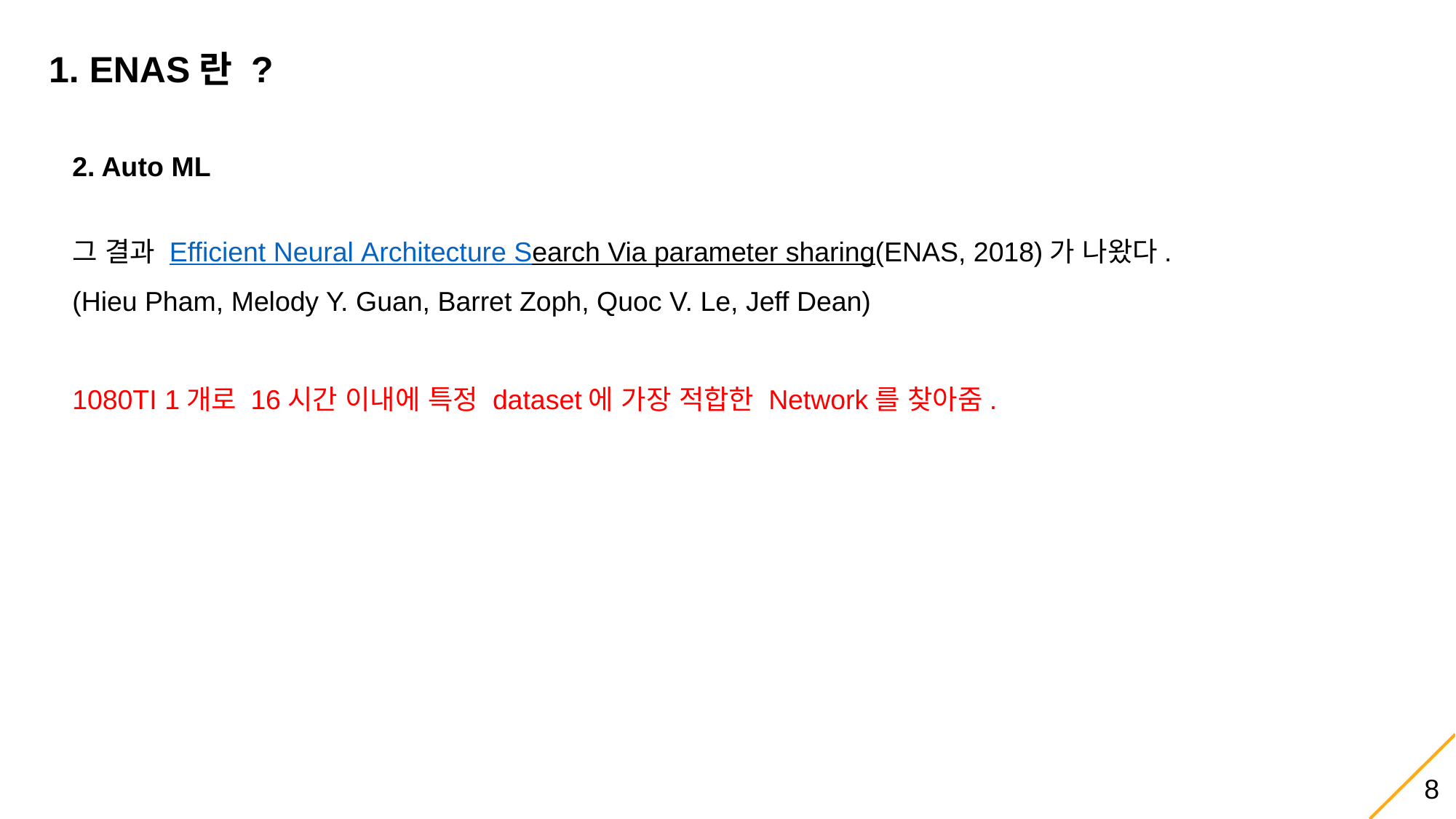

1. ENAS란 ?
2. Auto ML
그 결과 Efficient Neural Architecture Search Via parameter sharing(ENAS, 2018)가 나왔다.
(Hieu Pham, Melody Y. Guan, Barret Zoph, Quoc V. Le, Jeff Dean)

1080TI 1개로 16시간 이내에 특정 dataset에 가장 적합한 Network를 찾아줌.
8